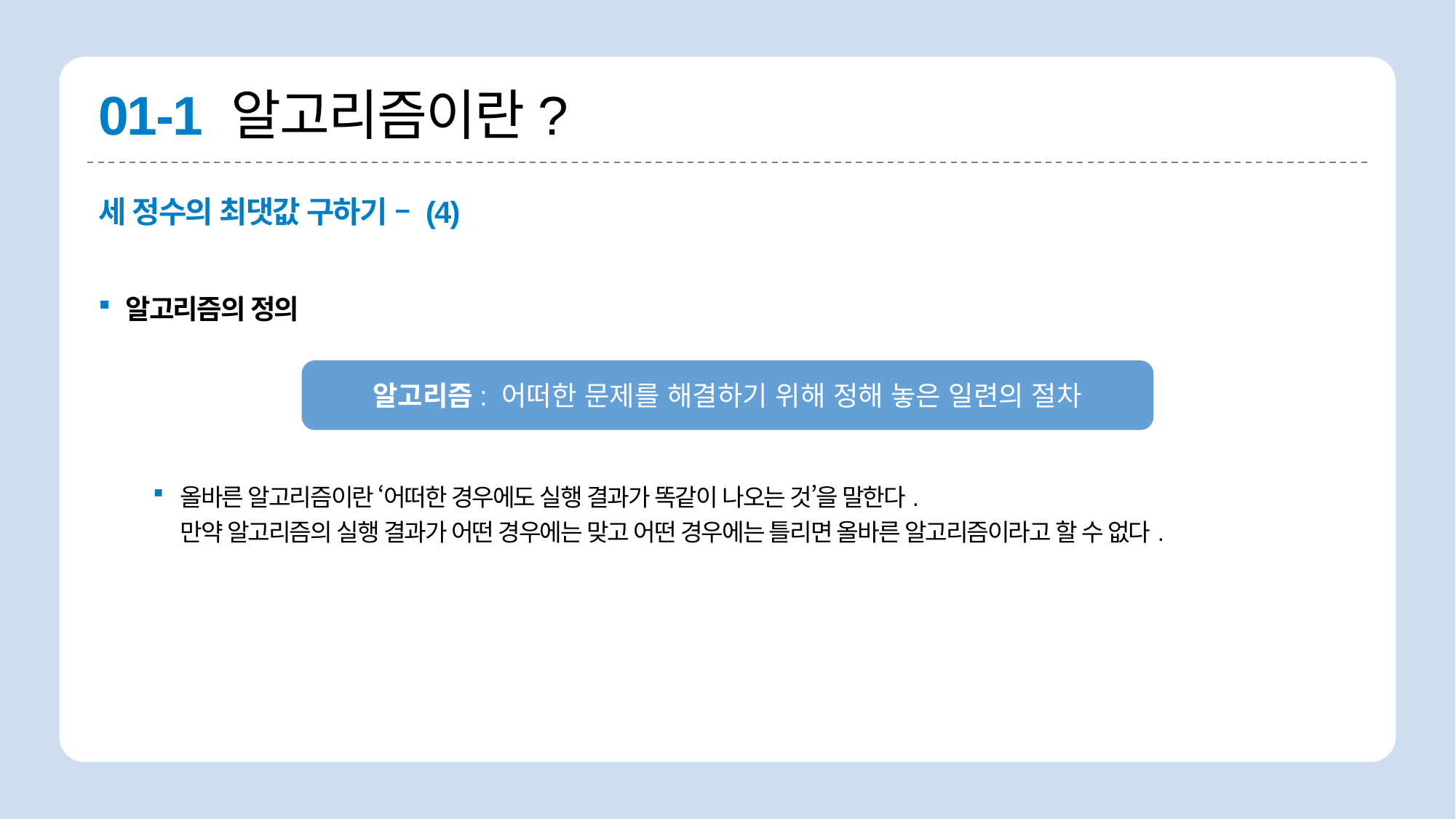

# 01-1 알고리즘이란?
세 정수의 최댓값 구하기 – (4)

알고리즘의 정의

올바른 알고리즘이란 ‘어떠한 경우에도 실행 결과가 똑같이 나오는 것’을 말한다.
만약 알고리즘의 실행 결과가 어떤 경우에는 맞고 어떤 경우에는 틀리면 올바른 알고리즘이라고 할 수 없다.

알고리즘: 어떠한 문제를 해결하기 위해 정해 놓은 일련의 절차